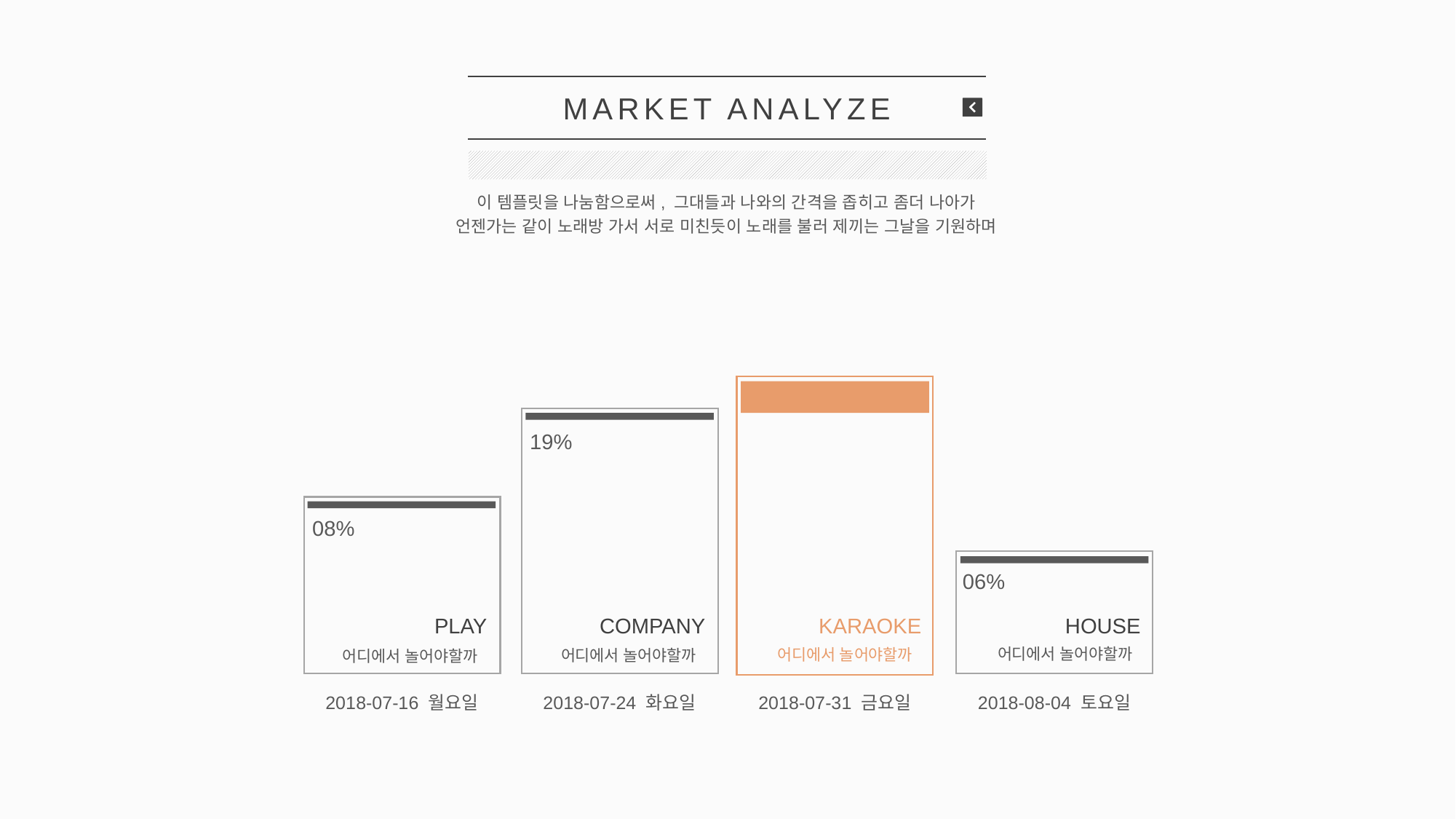

MARKET ANALYZE

이 템플릿을 나눔함으로써, 그대들과 나와의 간격을 좁히고 좀더 나아가
언젠가는 같이 노래방 가서 서로 미친듯이 노래를 불러 제끼는 그날을 기원하며
58%

19%

08%

06%
PLAY
COMPANY
KARAOKE
HOUSE
어디에서 놀어야할까
어디에서 놀어야할까
어디에서 놀어야할까
어디에서 놀어야할까
2018-07-16 월요일
2018-07-24 화요일
2018-07-31 금요일
2018-08-04 토요일